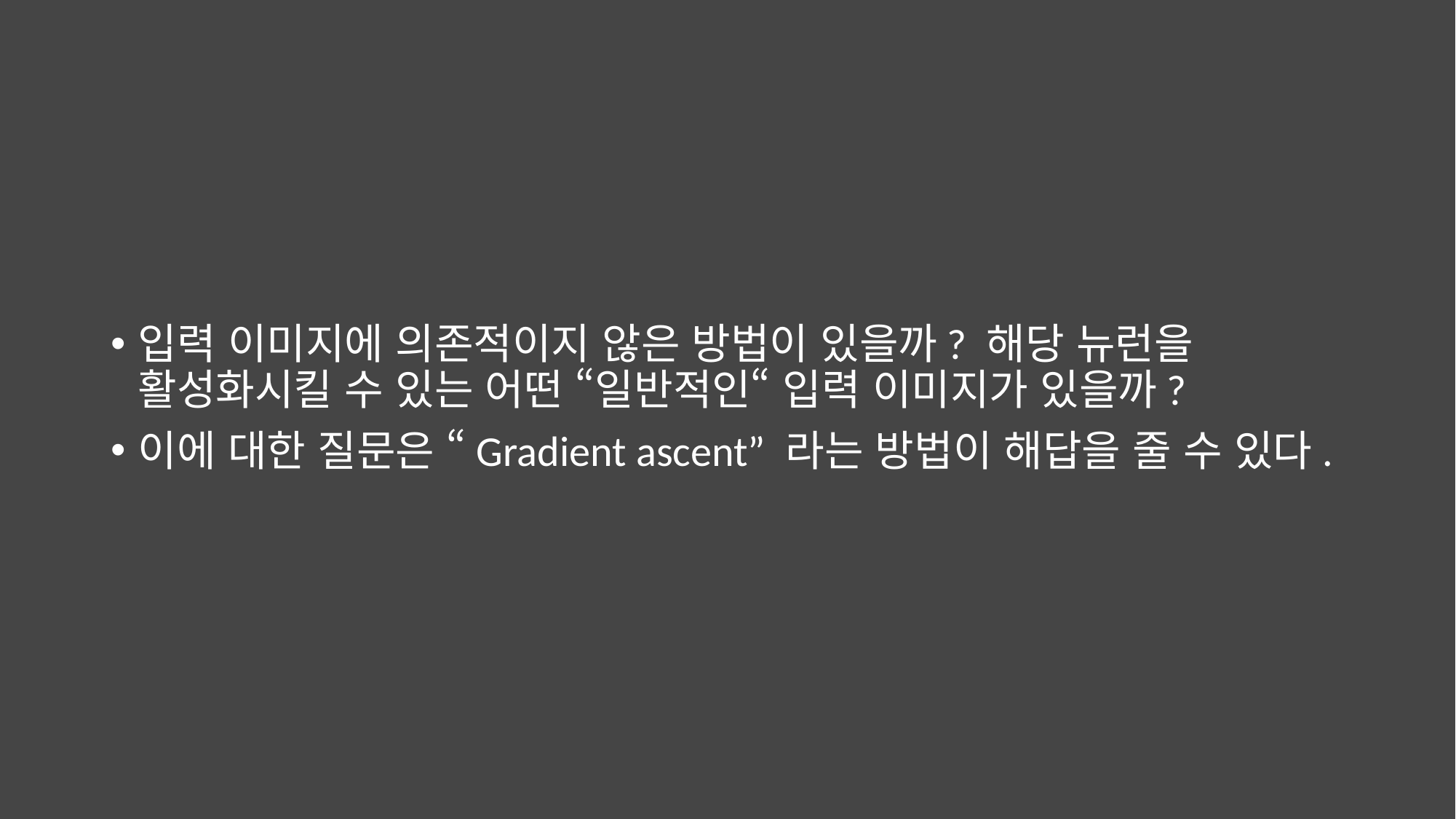

입력 이미지에 의존적이지 않은 방법이 있을까? 해당 뉴런을 활성화시킬 수 있는 어떤 “일반적인“ 입력 이미지가 있을까?
이에 대한 질문은 “Gradient ascent” 라는 방법이 해답을 줄 수 있다.